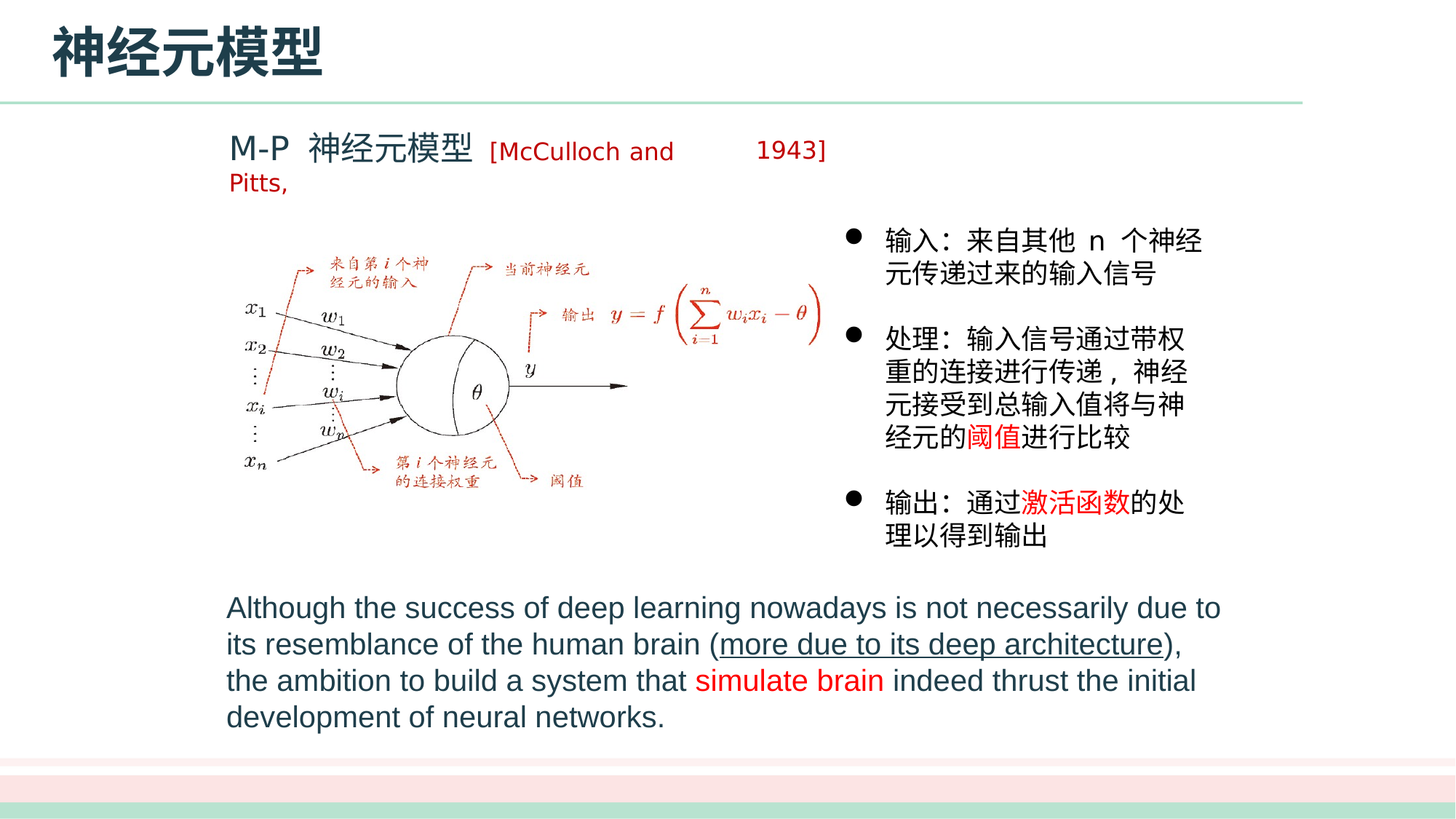

# 神经元模型
M-P 神经元模型 [McCulloch and Pitts,
1943]
输入：来自其他 n 个神经元传递过来的输入信号

处理：输入信号通过带权重的连接进行传递, 神经元接受到总输入值将与神经元的阈值进行比较

输出：通过激活函数的处理以得到输出

Although the success of deep learning nowadays is not necessarily due to its resemblance of the human brain (more due to its deep architecture), the ambition to build a system that simulate brain indeed thrust the initial development of neural networks.